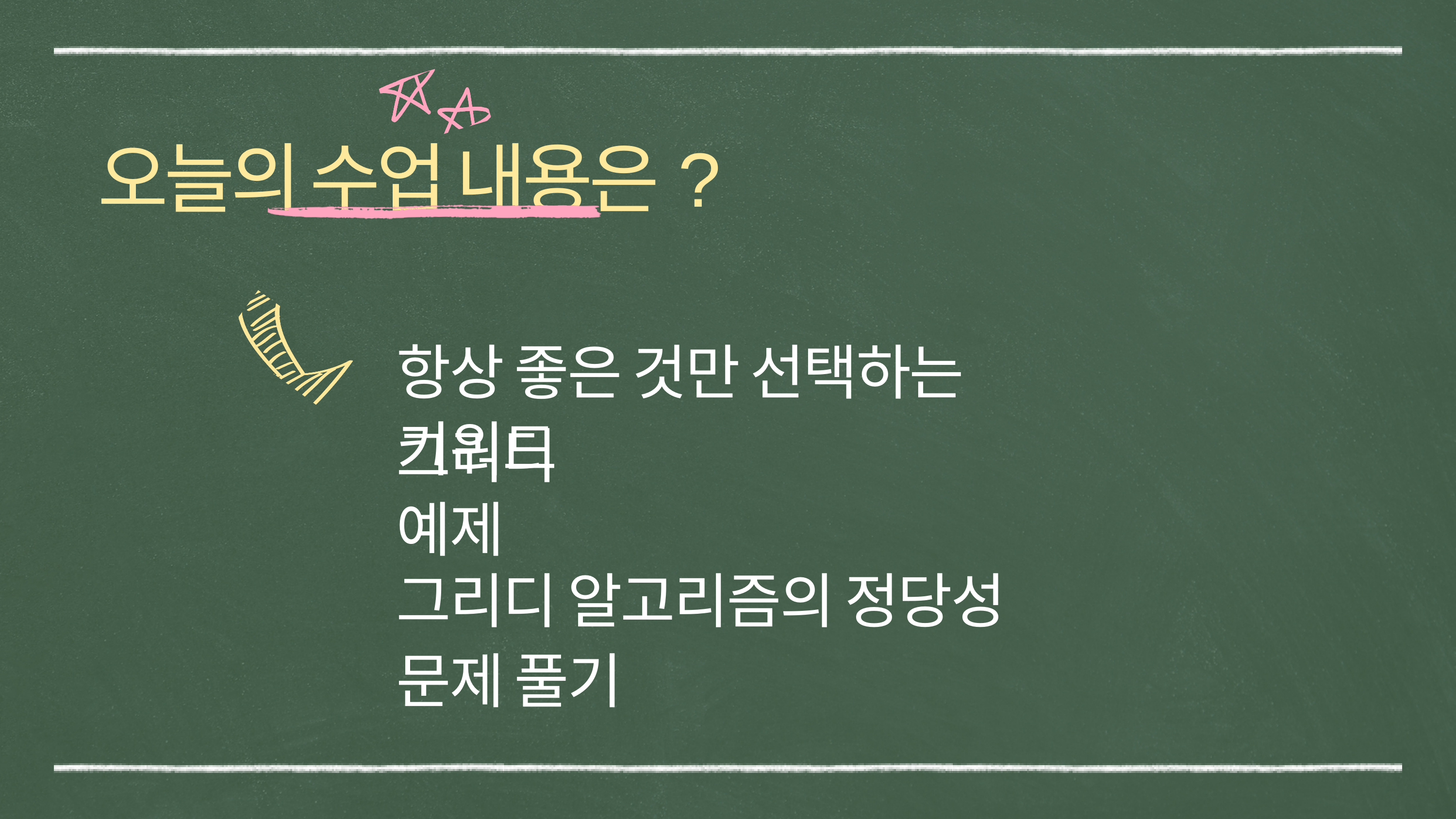

오늘의 수업 내용은?

항상 좋은 것만 선택하는 그리디
키워드
예제
그리디 알고리즘의 정당성
문제 풀기